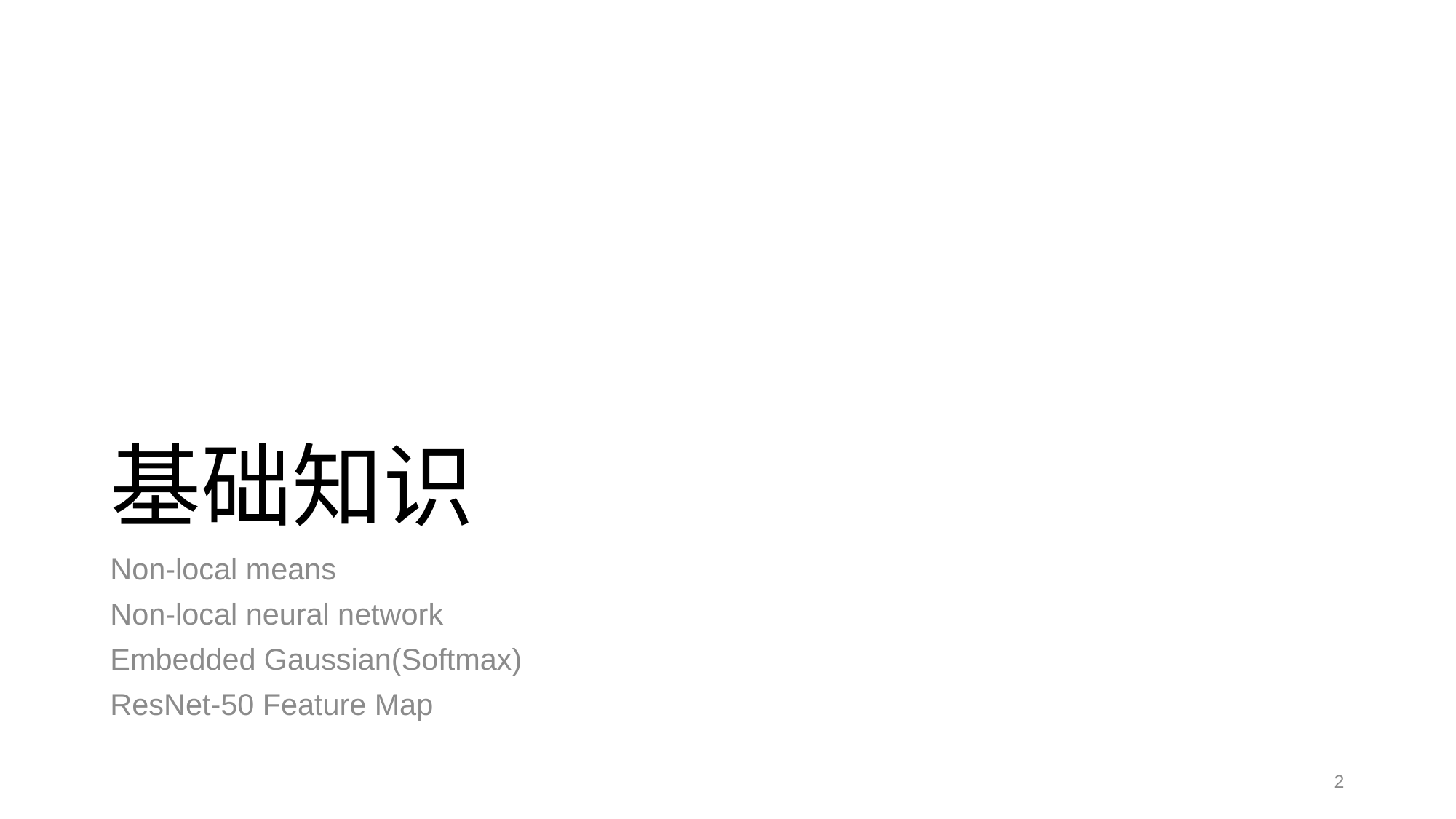

# 基础知识
Non-local means
Non-local neural network
Embedded Gaussian(Softmax)
ResNet-50 Feature Map

2